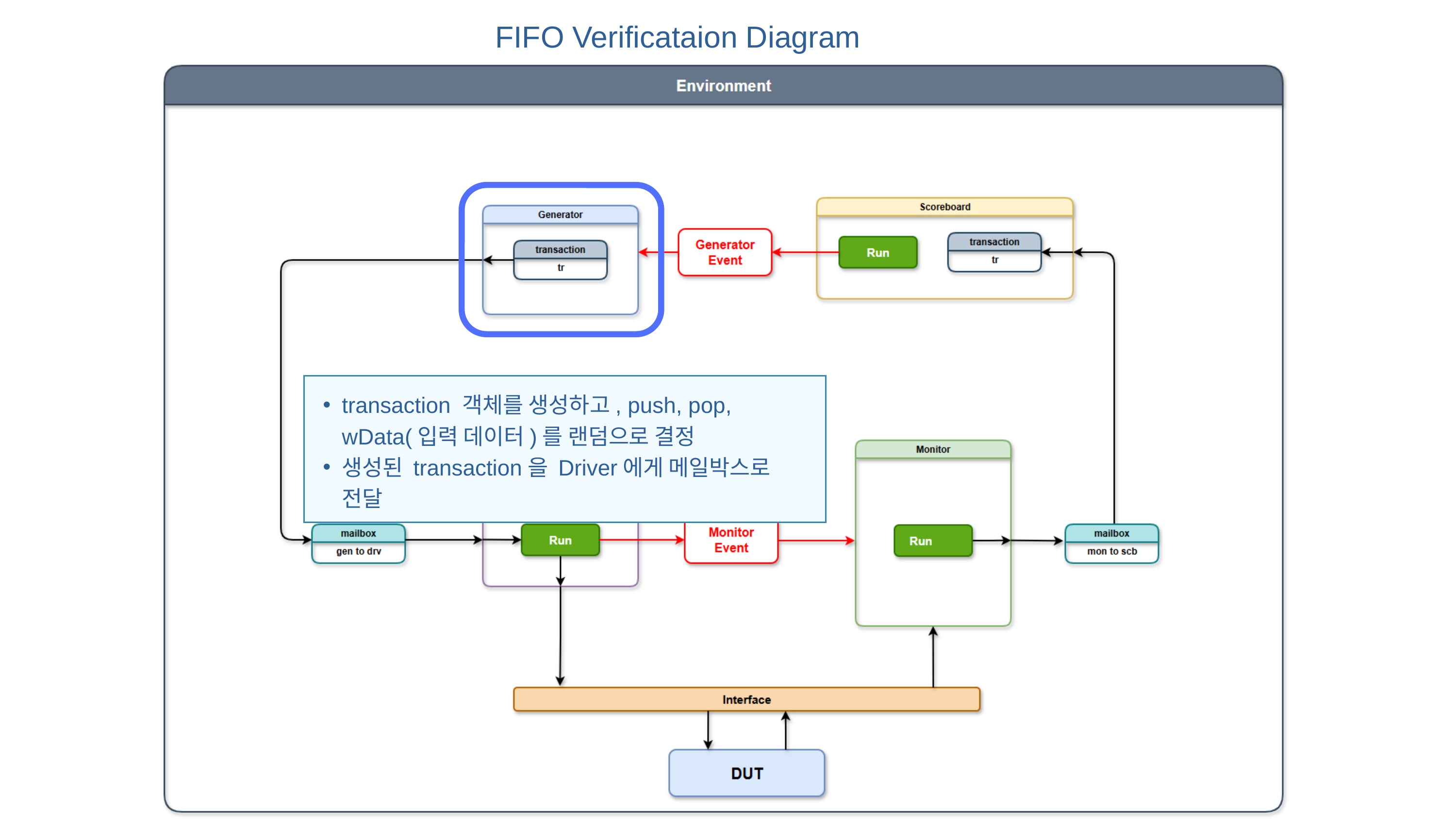

FIFO Verificataion Diagram

transaction 객체를 생성하고, push, pop, wData(입력 데이터)를 랜덤으로 결정
생성된 transaction을 Driver에게 메일박스로 전달